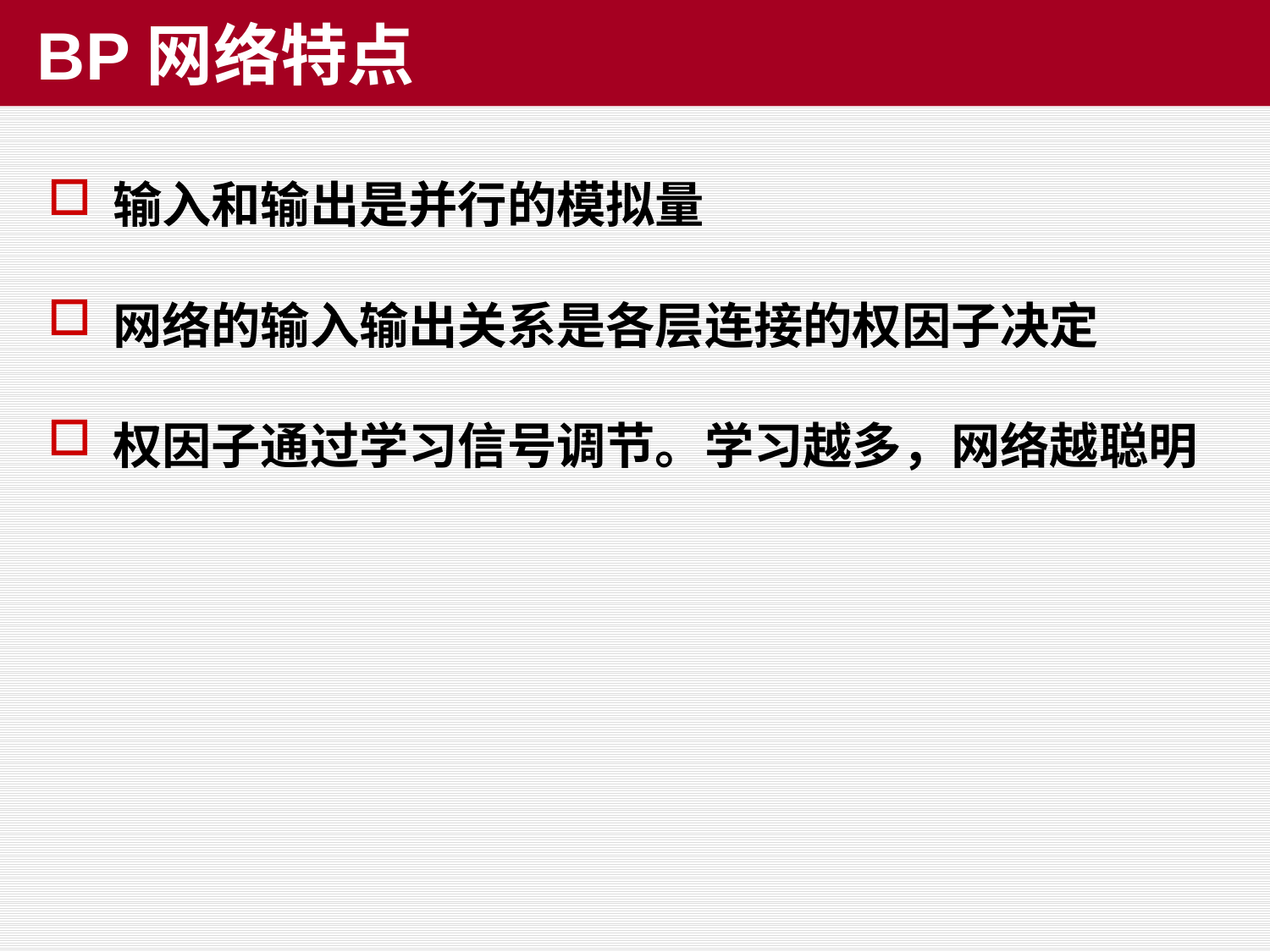

# BP网络特点
输入和输出是并行的模拟量
网络的输入输出关系是各层连接的权因子决定
权因子通过学习信号调节。学习越多，网络越聪明